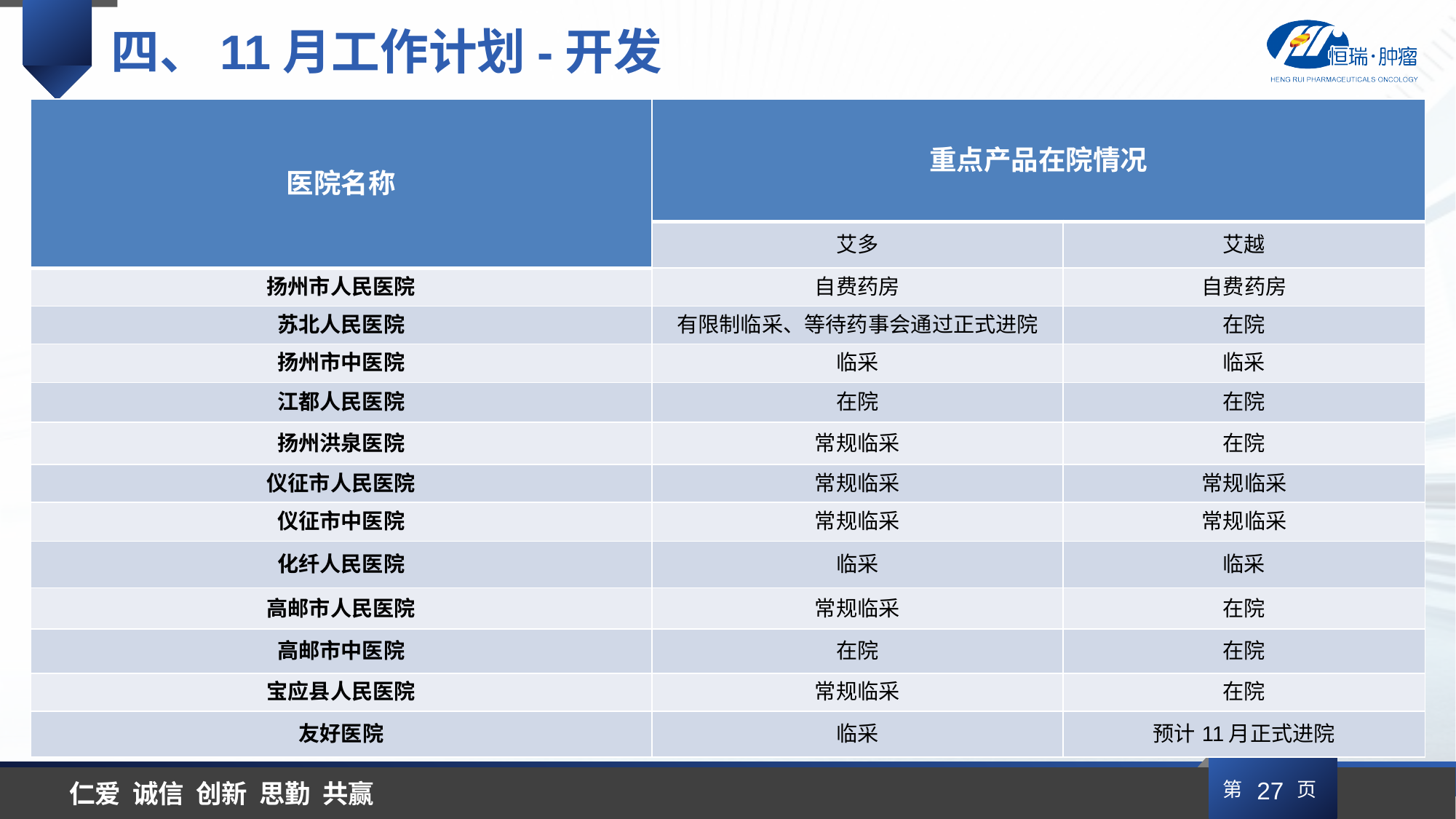

四、11月工作计划-开发
| 医院名称 | 重点产品在院情况 |  |
| --- | --- | --- |
|  | 艾多 | 艾越 |
| 扬州市人民医院 | 自费药房 | 自费药房 |
| 苏北人民医院 | 有限制临采、等待药事会通过正式进院 | 在院 |
| 扬州市中医院 | 临采 | 临采 |
| 江都人民医院 | 在院 | 在院 |
| 扬州洪泉医院 | 常规临采 | 在院 |
| 仪征市人民医院 | 常规临采 | 常规临采 |
| 仪征市中医院 | 常规临采 | 常规临采 |
| 化纤人民医院 | 临采 | 临采 |
| 高邮市人民医院 | 常规临采 | 在院 |
| 高邮市中医院 | 在院 | 在院 |
| 宝应县人民医院 | 常规临采 | 在院 |
| 友好医院 | 临采 | 预计11月正式进院 |